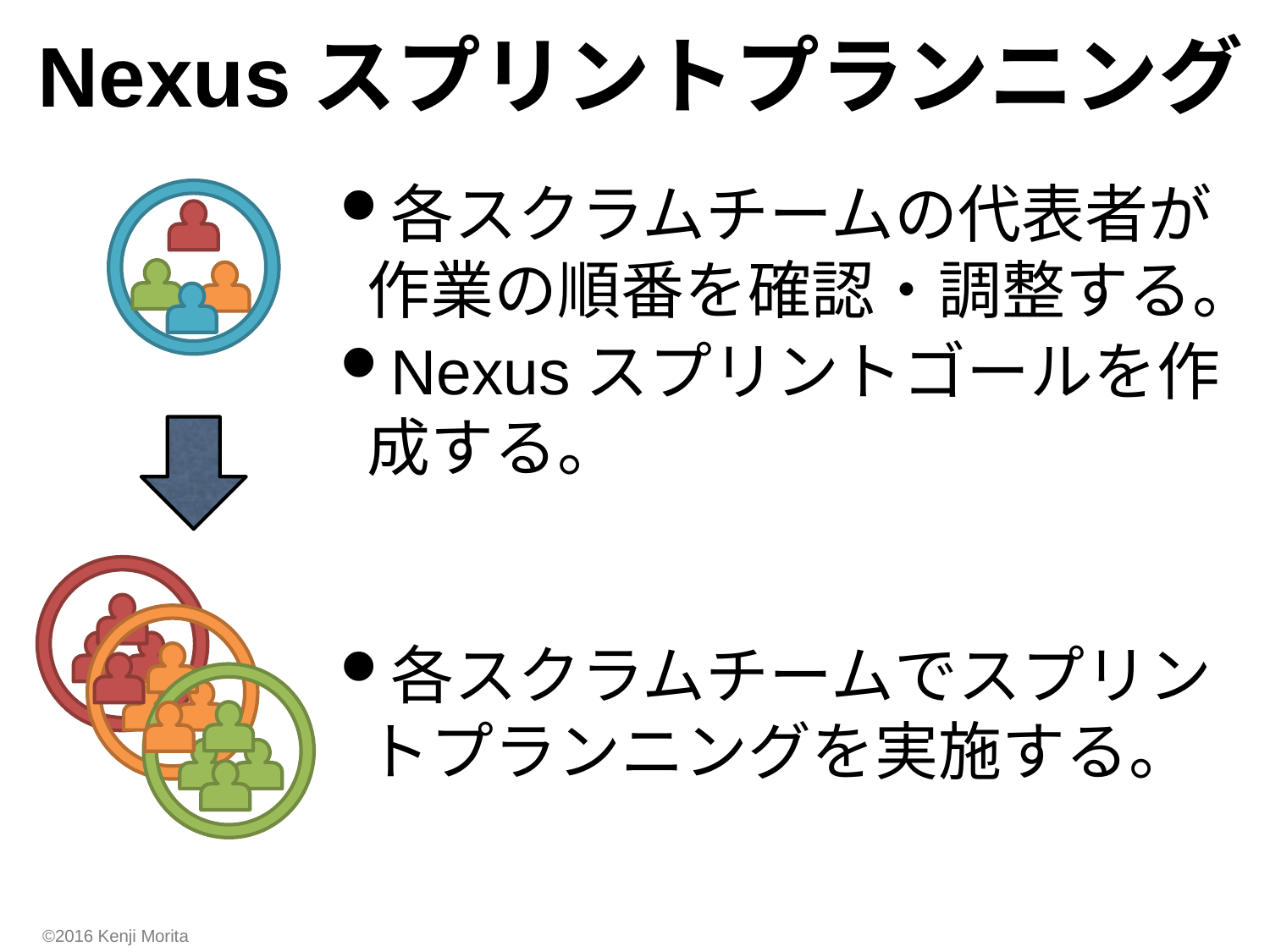

# Nexusスプリントプランニング
各スクラムチームの代表者が作業の順番を確認・調整する。
Nexusスプリントゴールを作成する。

各スクラムチームでスプリントプランニングを実施する。